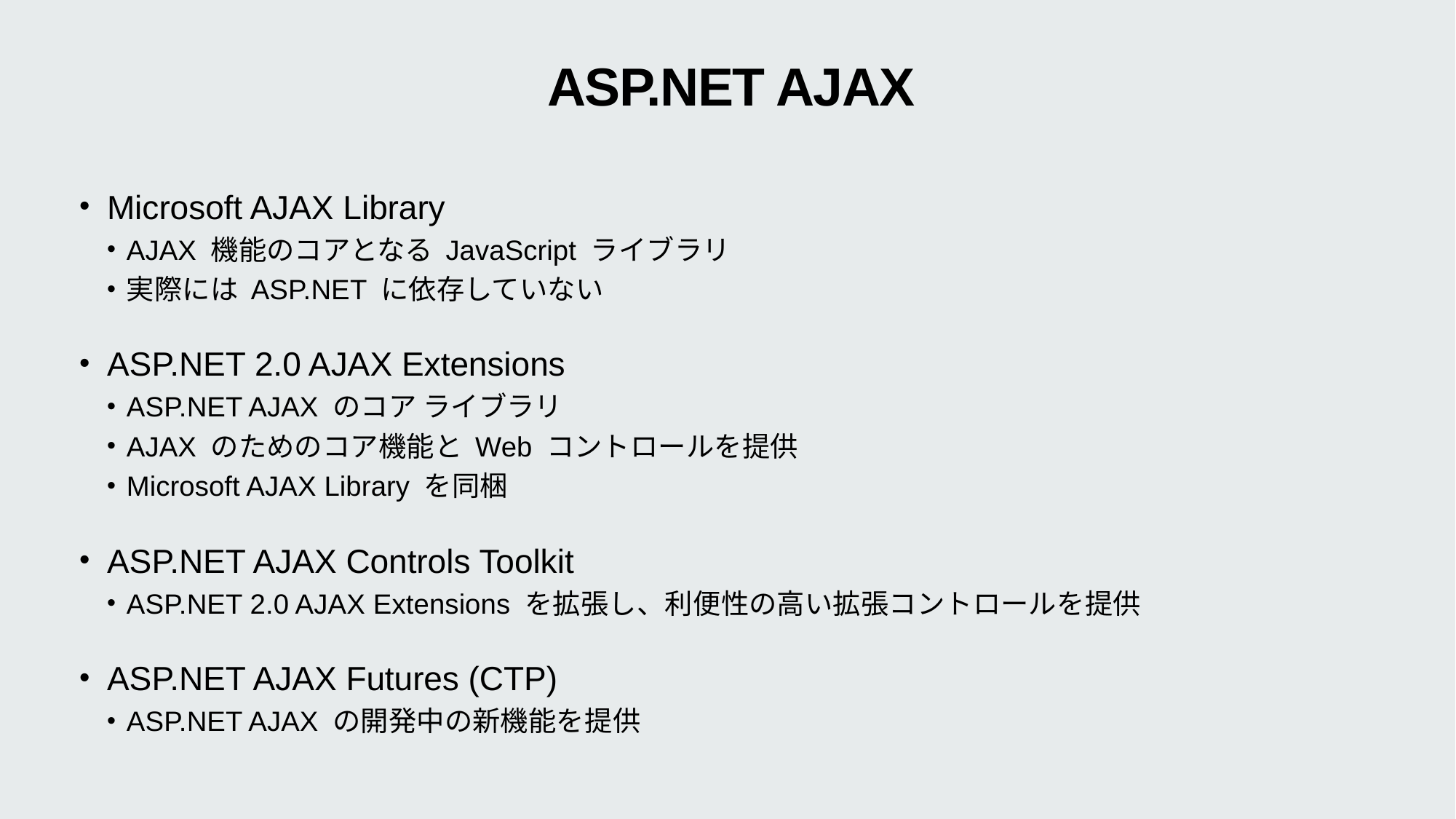

# ASP.NET AJAX
Microsoft AJAX Library
AJAX 機能のコアとなる JavaScript ライブラリ
実際には ASP.NET に依存していない

ASP.NET 2.0 AJAX Extensions
ASP.NET AJAX のコア ライブラリ
AJAX のためのコア機能と Web コントロールを提供
Microsoft AJAX Library を同梱

ASP.NET AJAX Controls Toolkit
ASP.NET 2.0 AJAX Extensions を拡張し、利便性の高い拡張コントロールを提供

ASP.NET AJAX Futures (CTP)
ASP.NET AJAX の開発中の新機能を提供